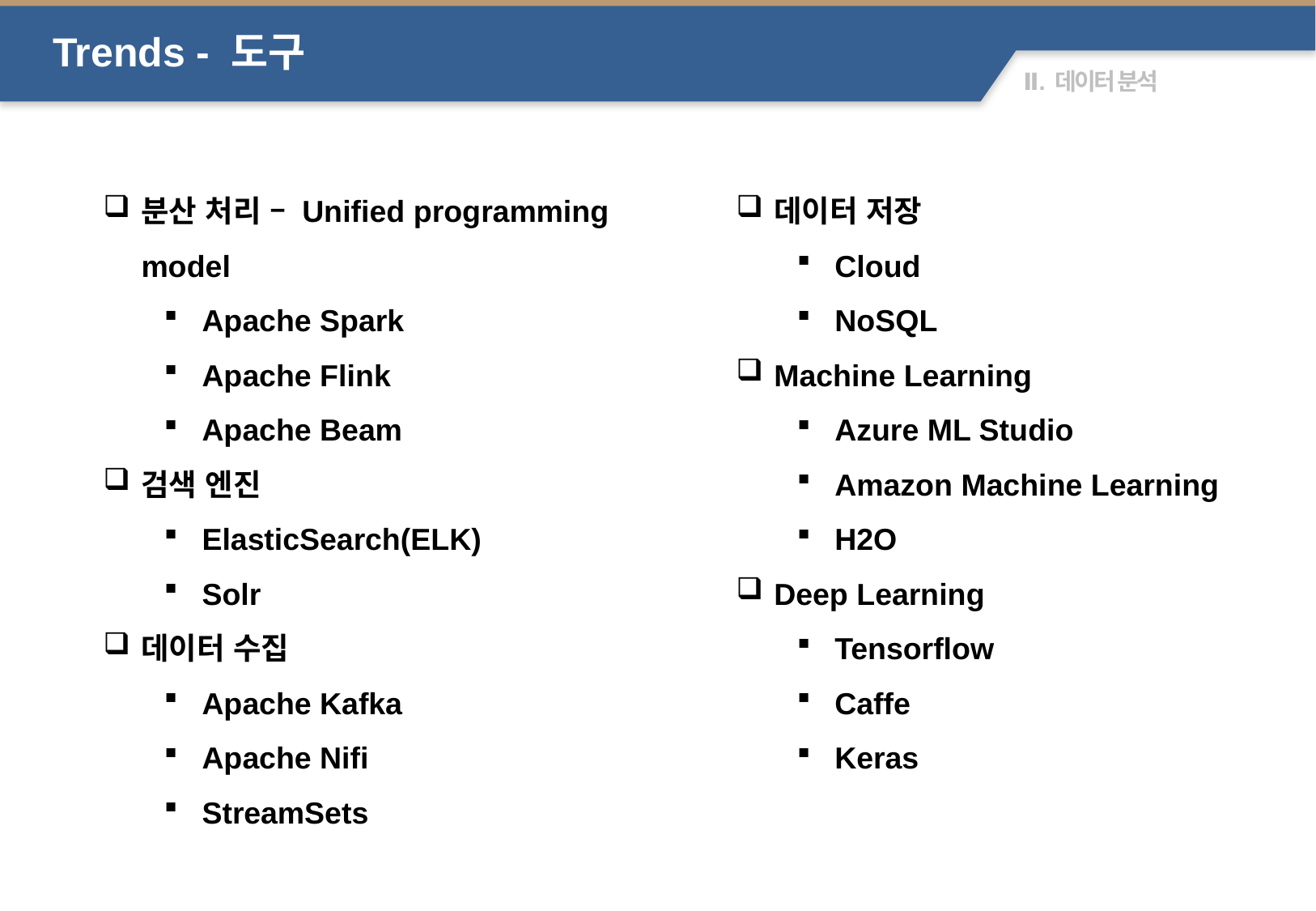

Trends - 도구
분산 처리 – Unified programming model
Apache Spark
Apache Flink
Apache Beam
검색 엔진
ElasticSearch(ELK)
Solr
데이터 수집
Apache Kafka
Apache Nifi
StreamSets
데이터 저장
Cloud
NoSQL
Machine Learning
Azure ML Studio
Amazon Machine Learning
H2O
Deep Learning
Tensorflow
Caffe
Keras